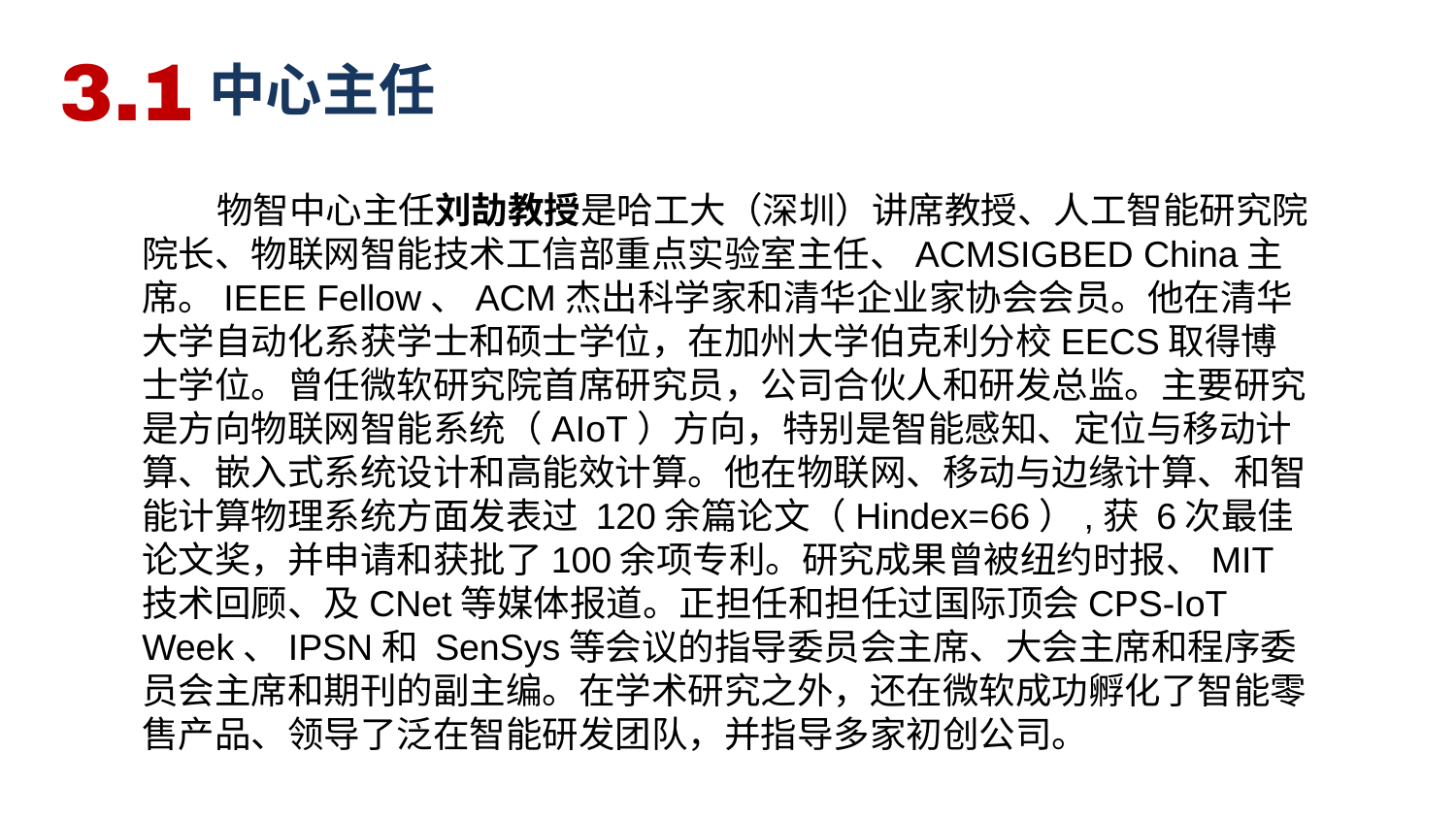

3.1
中心主任
        物智中心主任刘劼教授是哈工大（深圳）讲席教授、人工智能研究院院长、物联网智能技术工信部重点实验室主任、ACMSIGBED China主席。IEEE Fellow、ACM杰出科学家和清华企业家协会会员。他在清华大学自动化系获学士和硕士学位，在加州大学伯克利分校EECS取得博士学位。曾任微软研究院首席研究员，公司合伙人和研发总监。主要研究是方向物联网智能系统（AIoT）方向，特别是智能感知、定位与移动计算、嵌入式系统设计和高能效计算。他在物联网、移动与边缘计算、和智能计算物理系统方面发表过 120余篇论文（Hindex=66）,获 6次最佳论文奖，并申请和获批了100余项专利。研究成果曾被纽约时报、MIT技术回顾、及CNet等媒体报道。正担任和担任过国际顶会CPS-IoT Week、IPSN和 SenSys等会议的指导委员会主席、大会主席和程序委员会主席和期刊的副主编。在学术研究之外，还在微软成功孵化了智能零售产品、领导了泛在智能研发团队，并指导多家初创公司。